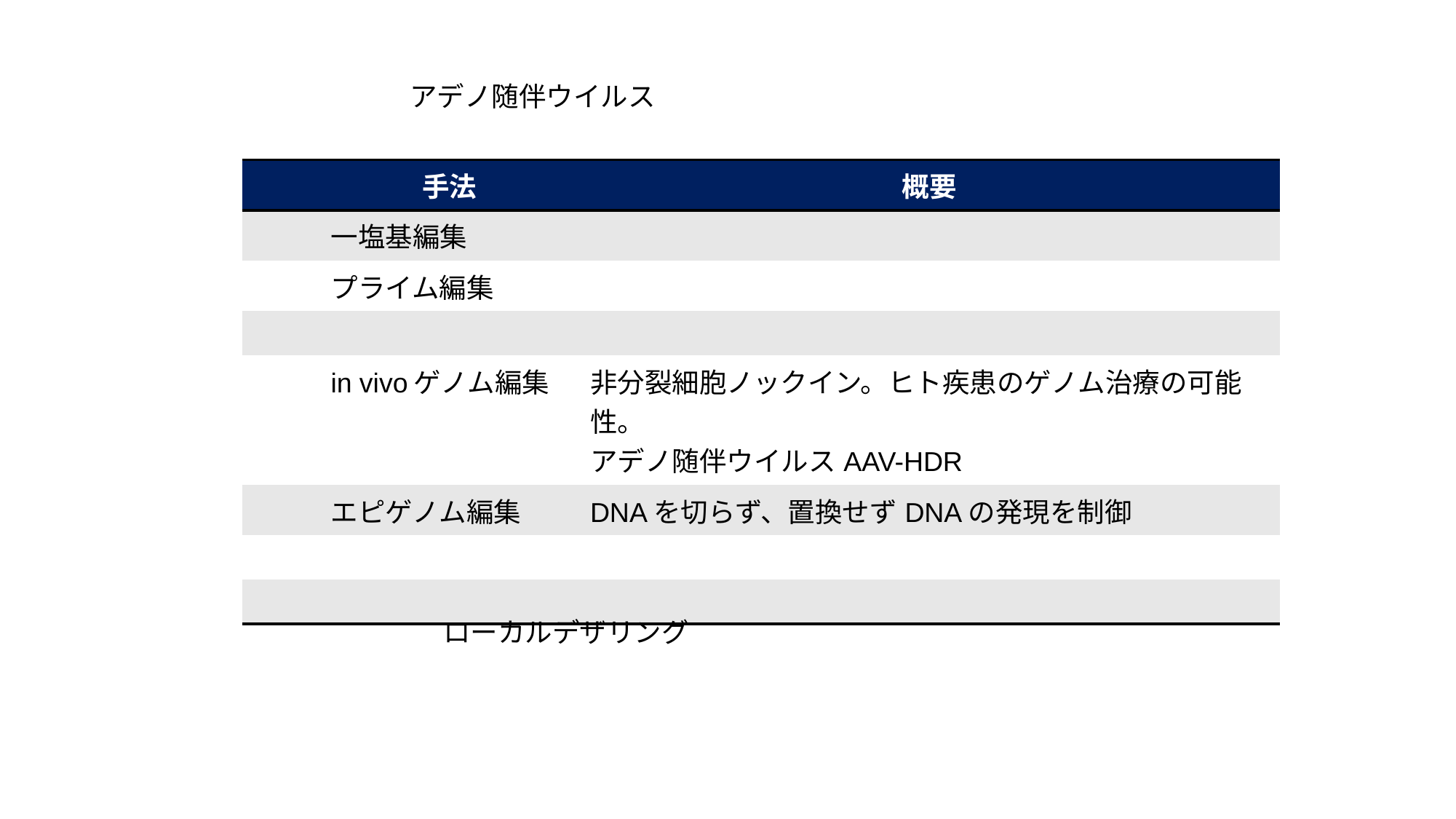

アデノ随伴ウイルス
|  | 手法 | 概要 |
| --- | --- | --- |
|  | 一塩基編集 |  |
|  | プライム編集 |  |
|  |  |  |
|  | in vivoゲノム編集 | 非分裂細胞ノックイン。ヒト疾患のゲノム治療の可能性。 アデノ随伴ウイルスAAV-HDR |
|  | エピゲノム編集 | DNAを切らず、置換せずDNAの発現を制御 |
|  |  |  |
|  |  |  |
ローカルデザリング